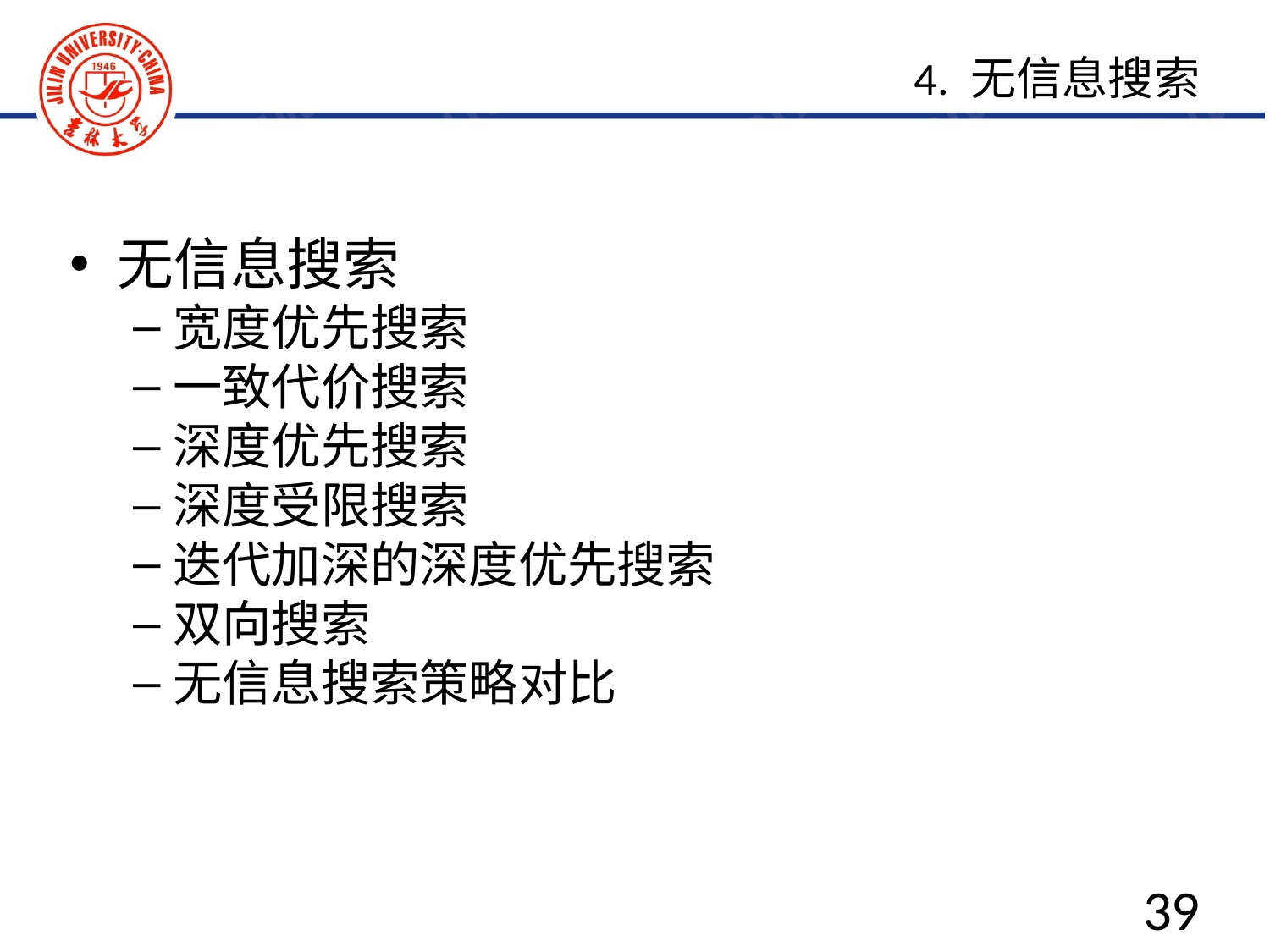

4. 无信息搜索
无信息搜索
宽度优先搜索
一致代价搜索
深度优先搜索
深度受限搜索
迭代加深的深度优先搜索
双向搜索
无信息搜索策略对比
39